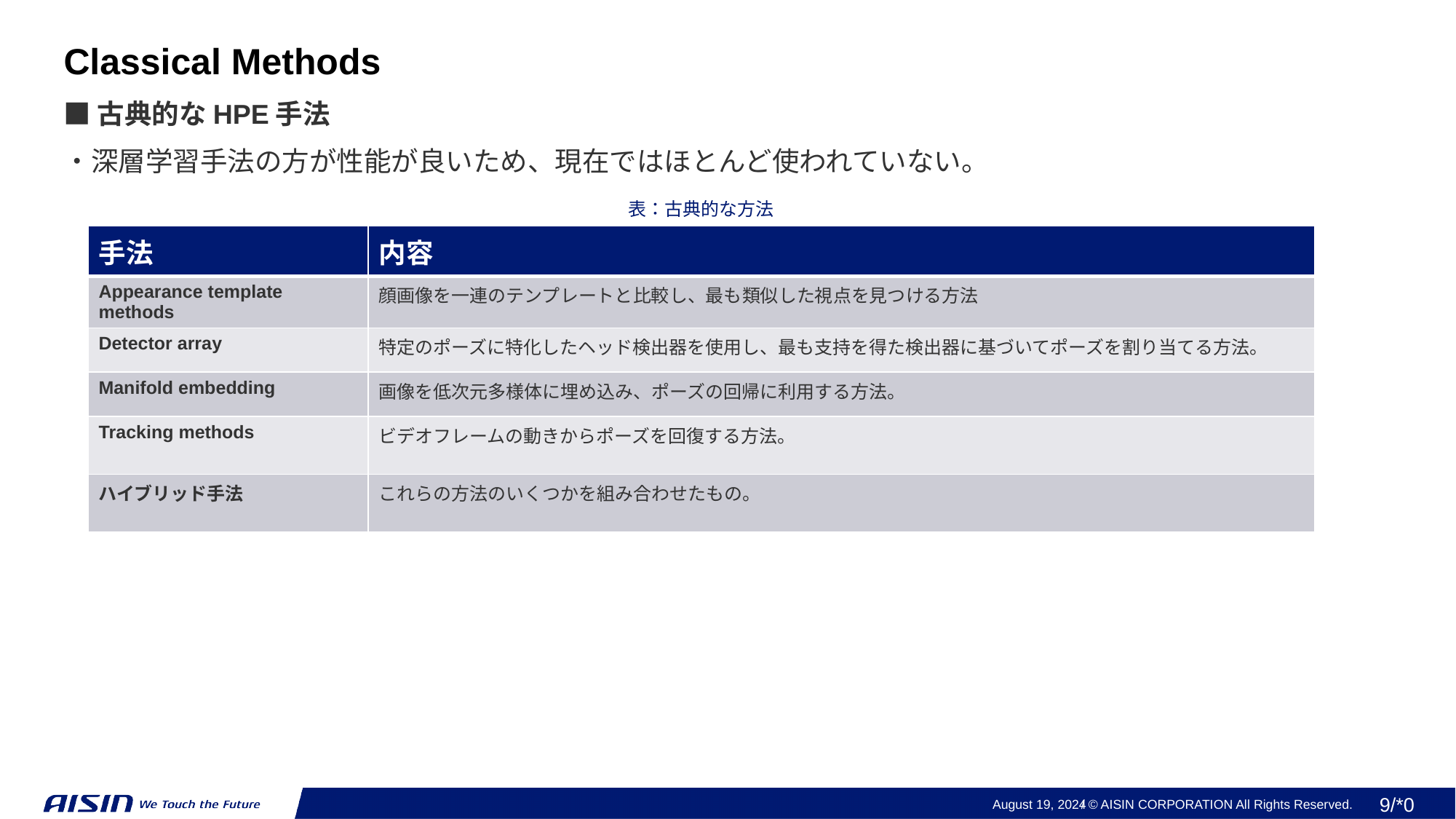

Classical Methods
■古典的なHPE手法

・深層学習手法の方が性能が良いため、現在ではほとんど使われていない。

表：古典的な方法
| 手法 | 内容 |
| --- | --- |
| Appearance template methods | 顔画像を一連のテンプレートと比較し、最も類似した視点を見つける方法 |
| Detector array | 特定のポーズに特化したヘッド検出器を使用し、最も支持を得た検出器に基づいてポーズを割り当てる方法。 |
| Manifold embedding | 画像を低次元多様体に埋め込み、ポーズの回帰に利用する方法。 |
| Tracking methods | ビデオフレームの動きからポーズを回復する方法。 |
| ハイブリッド手法 | これらの方法のいくつかを組み合わせたもの。 |
August 19, 2024